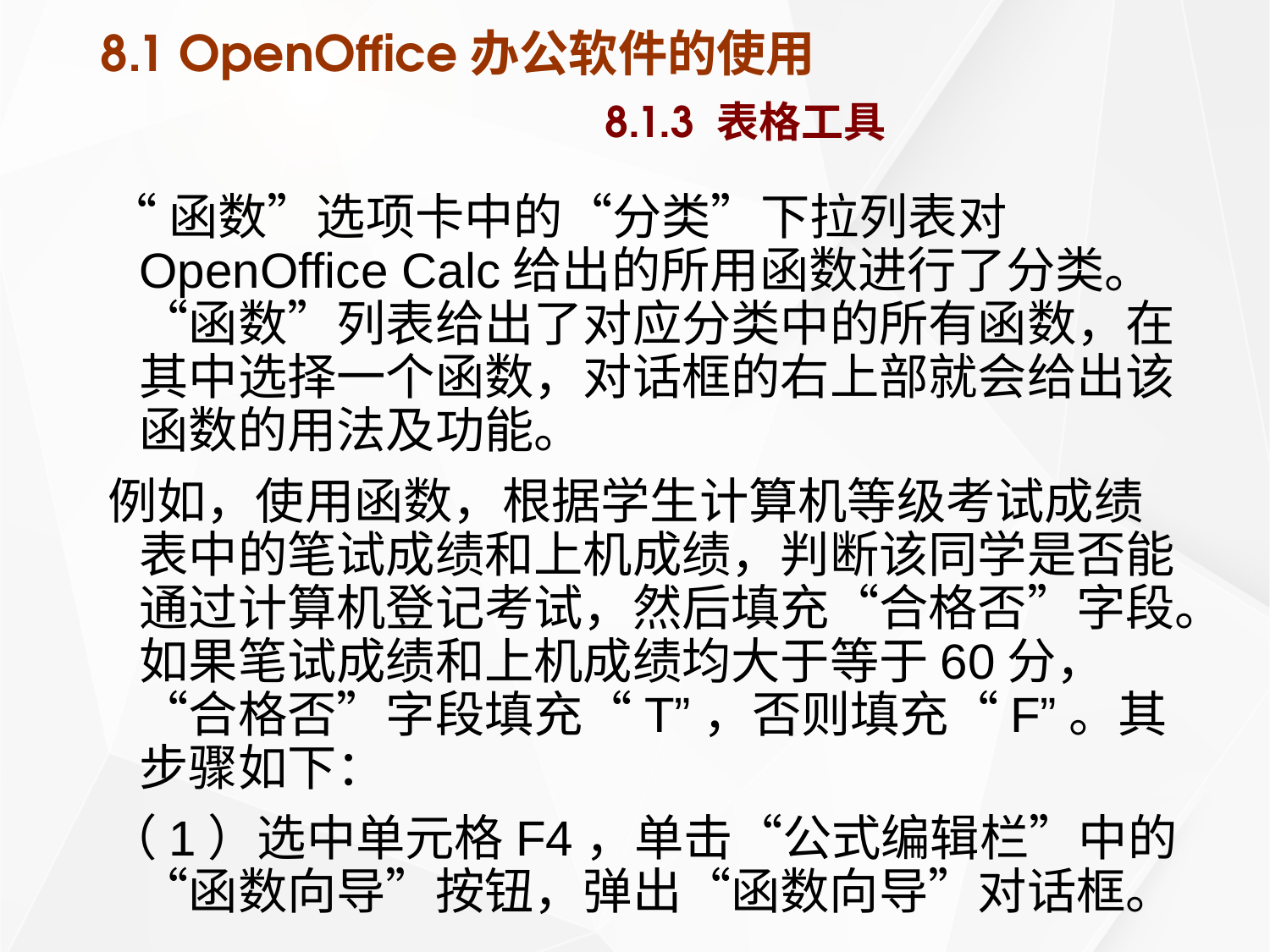

# 8.1 OpenOffice办公软件的使用 8.1.3 表格工具
“函数”选项卡中的“分类”下拉列表对OpenOffice Calc给出的所用函数进行了分类。“函数”列表给出了对应分类中的所有函数，在其中选择一个函数，对话框的右上部就会给出该函数的用法及功能。
例如，使用函数，根据学生计算机等级考试成绩表中的笔试成绩和上机成绩，判断该同学是否能通过计算机登记考试，然后填充“合格否”字段。如果笔试成绩和上机成绩均大于等于60分，“合格否”字段填充“T”，否则填充“F”。其步骤如下：
（1）选中单元格F4，单击“公式编辑栏”中的“函数向导”按钮，弹出“函数向导”对话框。